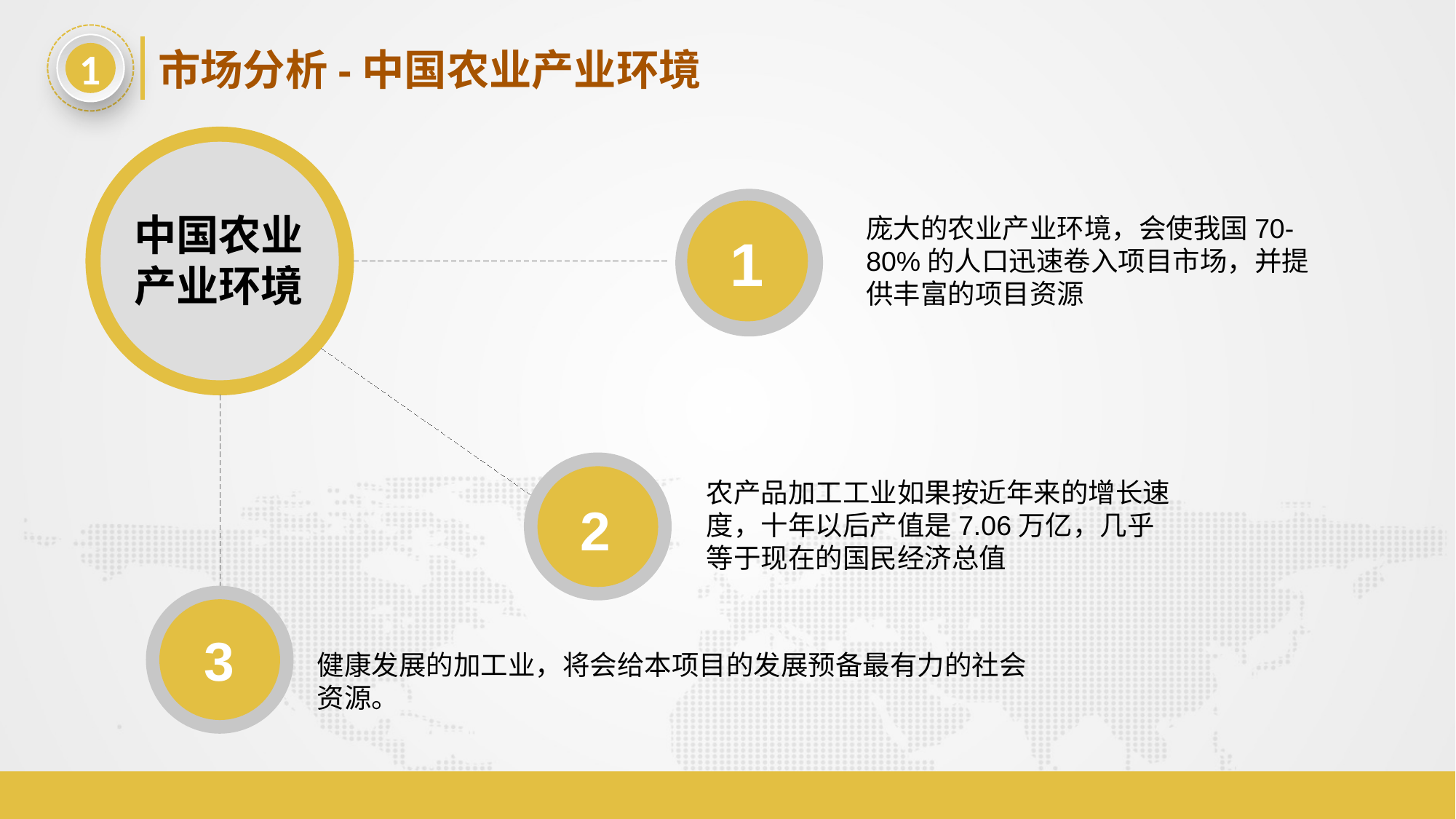

1

市场分析-中国农业产业环境

中国农业产业环境
庞大的农业产业环境，会使我国70-80%的人口迅速卷入项目市场，并提供丰富的项目资源
1

农产品加工工业如果按近年来的增长速度，十年以后产值是7.06万亿，几乎等于现在的国民经济总值
2

3
健康发展的加工业，将会给本项目的发展预备最有力的社会资源。